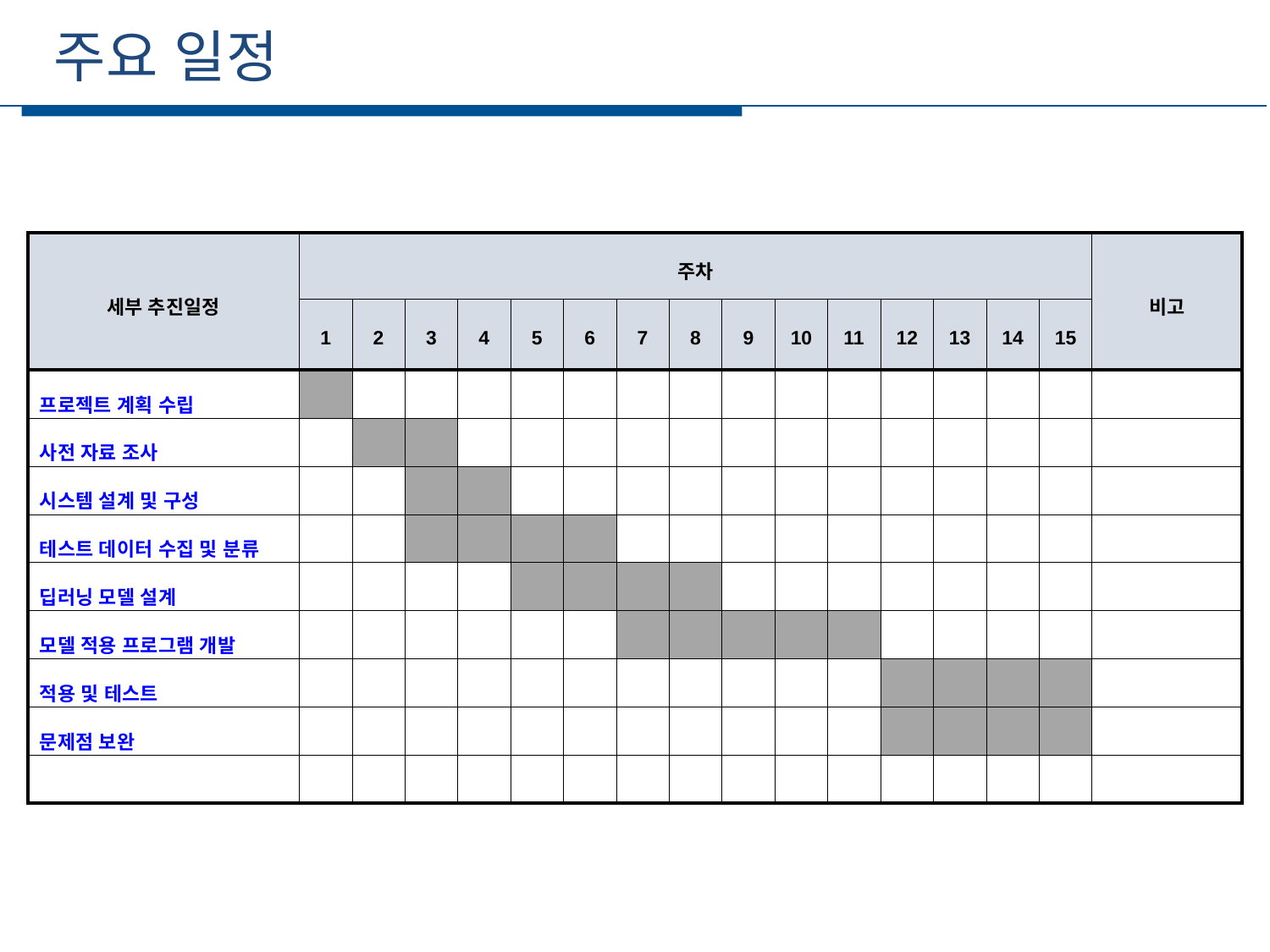

주요 일정
세부일정

| 세부 추진일정 | 주차 |  |  |  |  |  |  |  |  |  |  |  |  |  |  | 비고 |
| --- | --- | --- | --- | --- | --- | --- | --- | --- | --- | --- | --- | --- | --- | --- | --- | --- |
|  | 1 | 2 | 3 | 4 | 5 | 6 | 7 | 8 | 9 | 10 | 11 | 12 | 13 | 14 | 15 |  |
| 프로젝트 계획 수립 |  |  |  |  |  |  |  |  |  |  |  |  |  |  |  |  |
| 사전 자료 조사 |  |  |  |  |  |  |  |  |  |  |  |  |  |  |  |  |
| 시스템 설계 및 구성 |  |  |  |  |  |  |  |  |  |  |  |  |  |  |  |  |
| 테스트 데이터 수집 및 분류 |  |  |  |  |  |  |  |  |  |  |  |  |  |  |  |  |
| 딥러닝 모델 설계 |  |  |  |  |  |  |  |  |  |  |  |  |  |  |  |  |
| 모델 적용 프로그램 개발 |  |  |  |  |  |  |  |  |  |  |  |  |  |  |  |  |
| 적용 및 테스트 |  |  |  |  |  |  |  |  |  |  |  |  |  |  |  |  |
| 문제점 보완 |  |  |  |  |  |  |  |  |  |  |  |  |  |  |  |  |
|  |  |  |  |  |  |  |  |  |  |  |  |  |  |  |  |  |